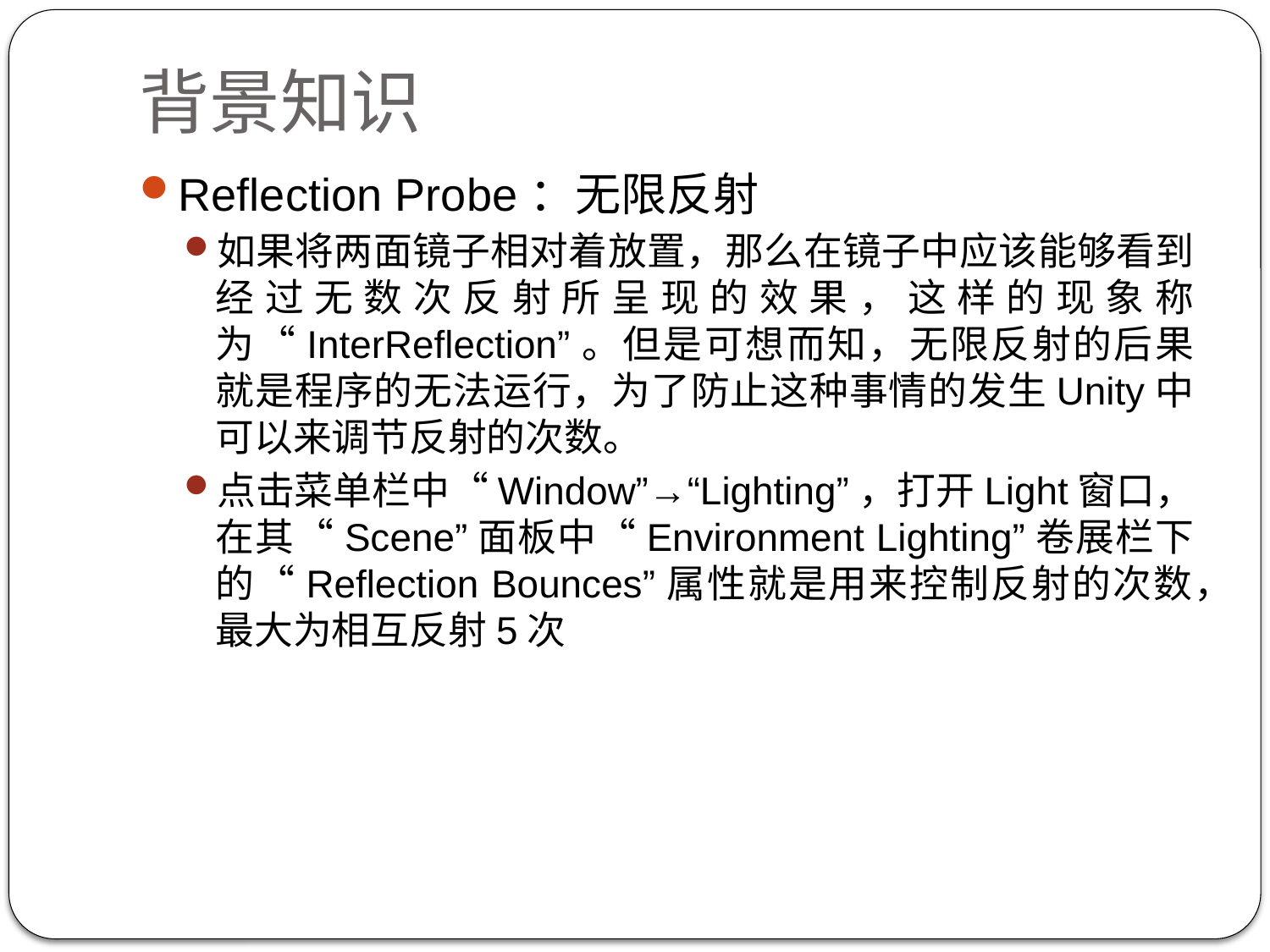

# 背景知识
Reflection Probe：无限反射
如果将两面镜子相对着放置，那么在镜子中应该能够看到经过无数次反射所呈现的效果，这样的现象称为“InterReflection”。但是可想而知，无限反射的后果就是程序的无法运行，为了防止这种事情的发生Unity中可以来调节反射的次数。
点击菜单栏中“Window”→“Lighting”，打开Light窗口，在其“Scene”面板中“Environment Lighting”卷展栏下的“Reflection Bounces”属性就是用来控制反射的次数，最大为相互反射5次